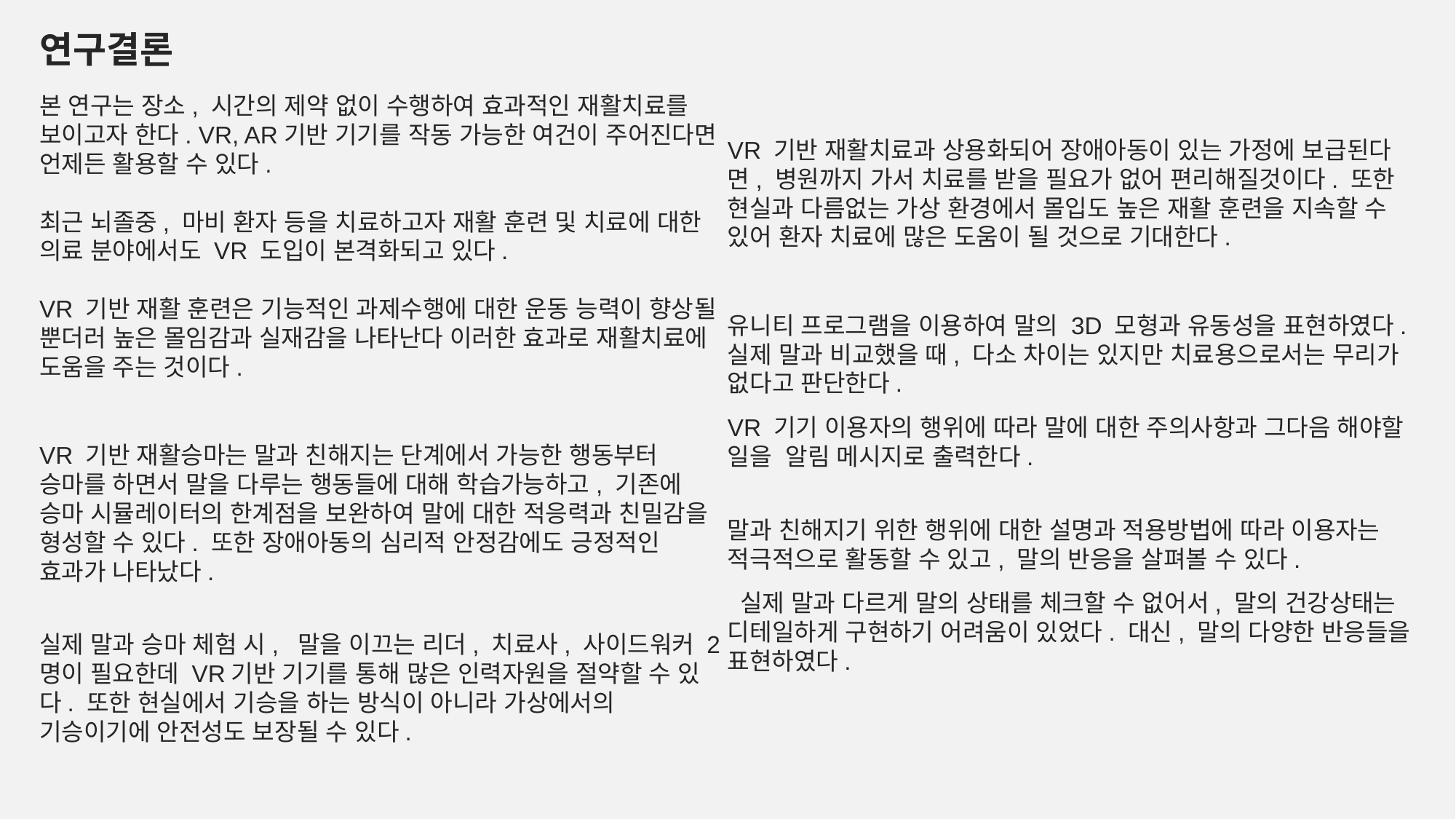

연구결론

본 연구는 장소, 시간의 제약 없이 수행하여 효과적인 재활치료를 보이고자 한다. VR, AR기반 기기를 작동 가능한 여건이 주어진다면 언제든 활용할 수 있다.
최근 뇌졸중, 마비 환자 등을 치료하고자 재활 훈련 및 치료에 대한  의료 분야에서도 VR 도입이 본격화되고 있다.
VR 기반 재활 훈련은 기능적인 과제수행에 대한 운동 능력이 향상될 뿐더러 높은 몰임감과 실재감을 나타난다 이러한 효과로 재활치료에 도움을 주는 것이다.

VR 기반 재활승마는 말과 친해지는 단계에서 가능한 행동부터 승마를 하면서 말을 다루는 행동들에 대해 학습가능하고, 기존에 승마 시뮬레이터의 한계점을 보완하여 말에 대한 적응력과 친밀감을 형성할 수 있다. 또한 장애아동의 심리적 안정감에도 긍정적인 효과가 나타났다.
실제 말과 승마 체험 시,  말을 이끄는 리더, 치료사, 사이드워커 2명이 필요한데 VR기반 기기를 통해 많은 인력자원을 절약할 수 있다. 또한 현실에서 기승을 하는 방식이 아니라 가상에서의 기승이기에 안전성도 보장될 수 있다.

VR 기반 재활치료과 상용화되어 장애아동이 있는 가정에 보급된다면, 병원까지 가서 치료를 받을 필요가 없어 편리해질것이다. 또한 현실과 다름없는 가상 환경에서 몰입도 높은 재활 훈련을 지속할 수 있어 환자 치료에 많은 도움이 될 것으로 기대한다.

유니티 프로그램을 이용하여 말의 3D 모형과 유동성을 표현하였다. 실제 말과 비교했을 때, 다소 차이는 있지만 치료용으로서는 무리가 없다고 판단한다.
VR 기기 이용자의 행위에 따라 말에 대한 주의사항과 그다음 해야할 일을  알림 메시지로 출력한다.
말과 친해지기 위한 행위에 대한 설명과 적용방법에 따라 이용자는 적극적으로 활동할 수 있고, 말의 반응을 살펴볼 수 있다.
 실제 말과 다르게 말의 상태를 체크할 수 없어서, 말의 건강상태는 디테일하게 구현하기 어려움이 있었다. 대신, 말의 다양한 반응들을 표현하였다.